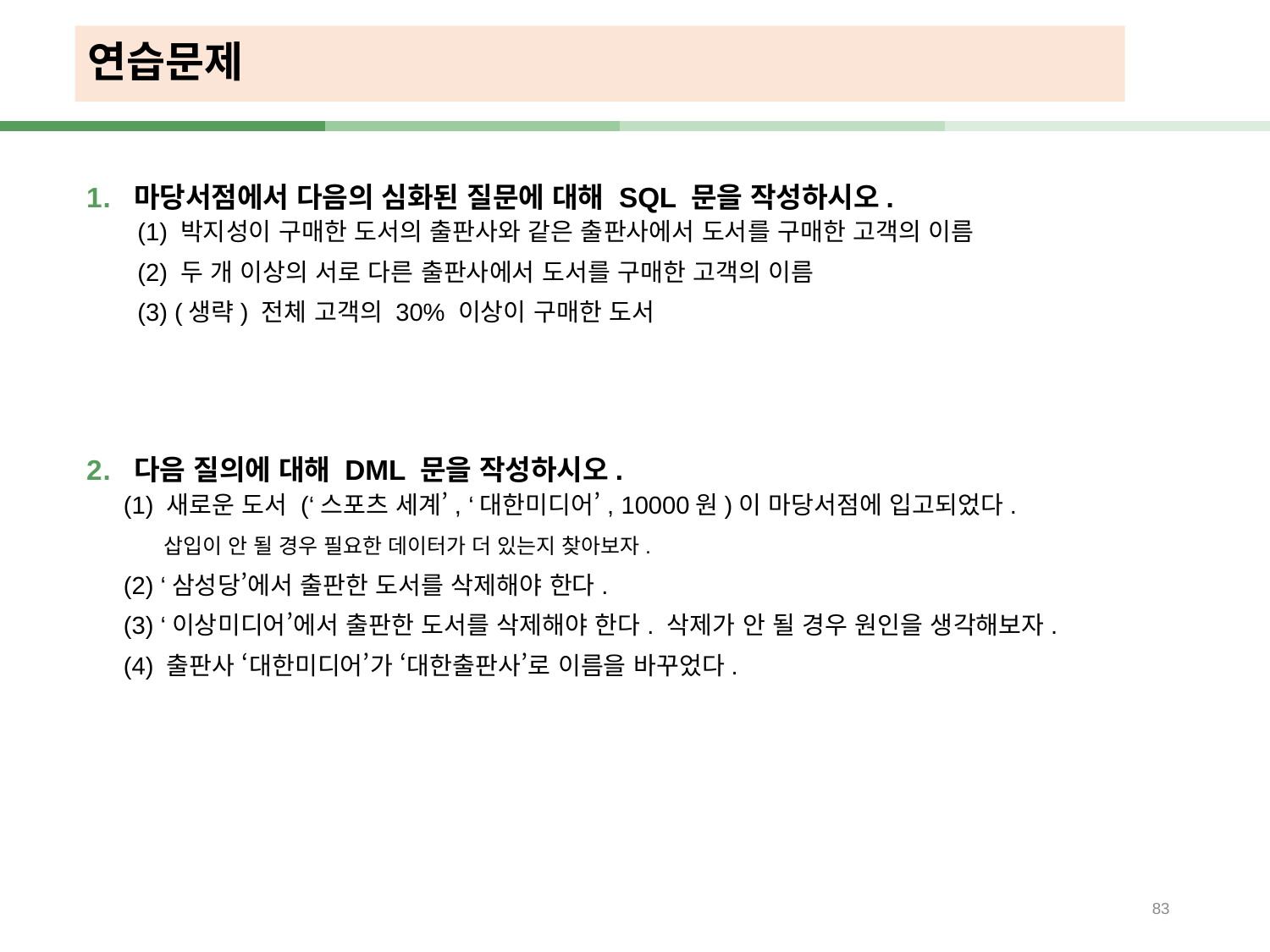

# 연습문제
마당서점에서 다음의 심화된 질문에 대해 SQL 문을 작성하시오.
  (1) 박지성이 구매한 도서의 출판사와 같은 출판사에서 도서를 구매한 고객의 이름
  (2) 두 개 이상의 서로 다른 출판사에서 도서를 구매한 고객의 이름
  (3) (생략) 전체 고객의 30% 이상이 구매한 도서

다음 질의에 대해 DML 문을 작성하시오.
(1) 새로운 도서 (‘스포츠 세계’, ‘대한미디어’, 10000원)이 마당서점에 입고되었다.
     삽입이 안 될 경우 필요한 데이터가 더 있는지 찾아보자.
(2) ‘삼성당’에서 출판한 도서를 삭제해야 한다.
(3) ‘이상미디어’에서 출판한 도서를 삭제해야 한다. 삭제가 안 될 경우 원인을 생각해보자.
(4) 출판사 ‘대한미디어’가 ‘대한출판사’로 이름을 바꾸었다.

83